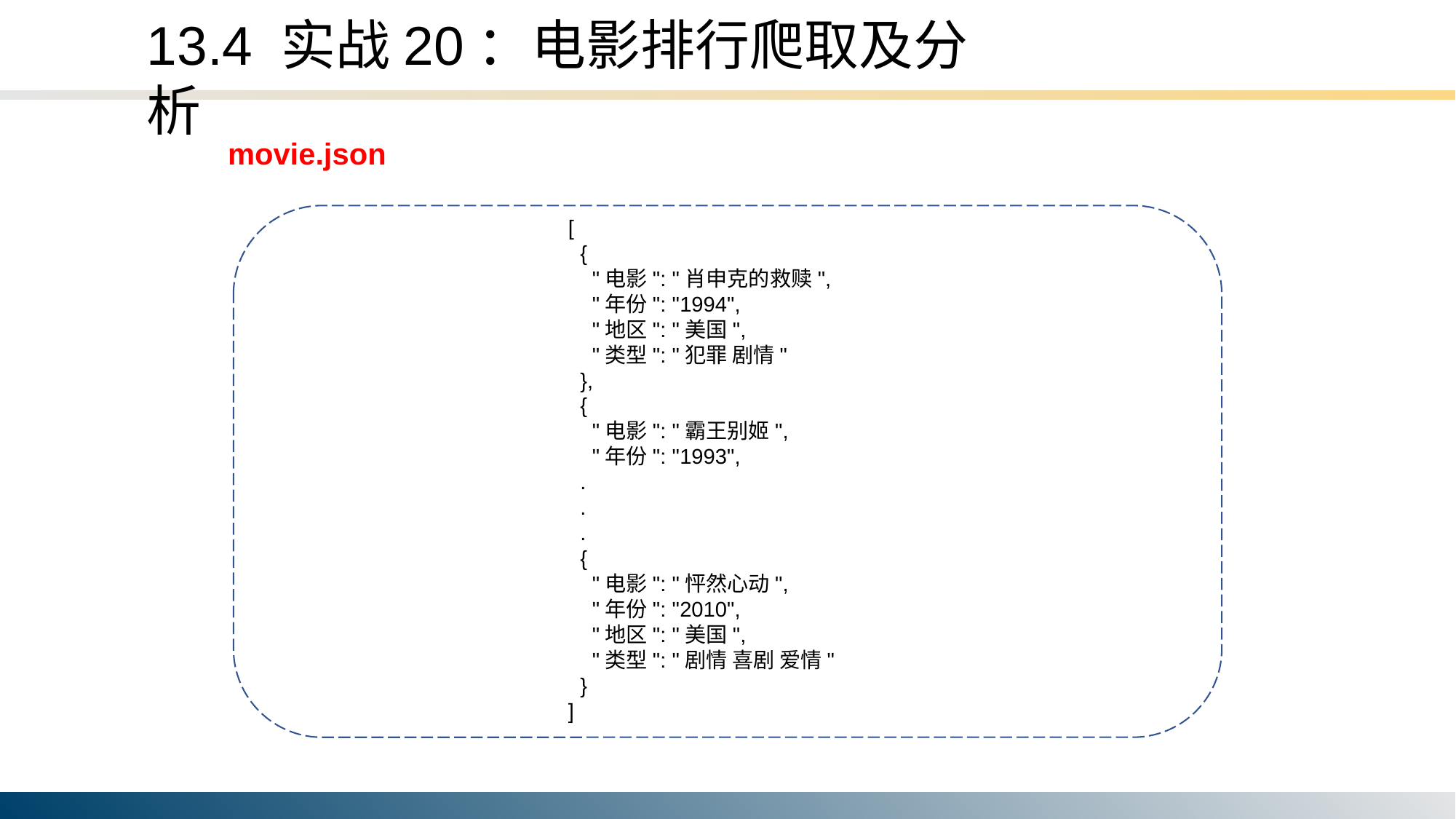

13.4 实战20：电影排行爬取及分析
movie.json

[
  {
    "电影": "肖申克的救赎",
    "年份": "1994",
    "地区": "美国",
    "类型": "犯罪 剧情"
  },
  {
    "电影": "霸王别姬",
    "年份": "1993",
  .
  .
  .
  {
    "电影": "怦然心动",
    "年份": "2010",
    "地区": "美国",
    "类型": "剧情 喜剧 爱情"
  }
]